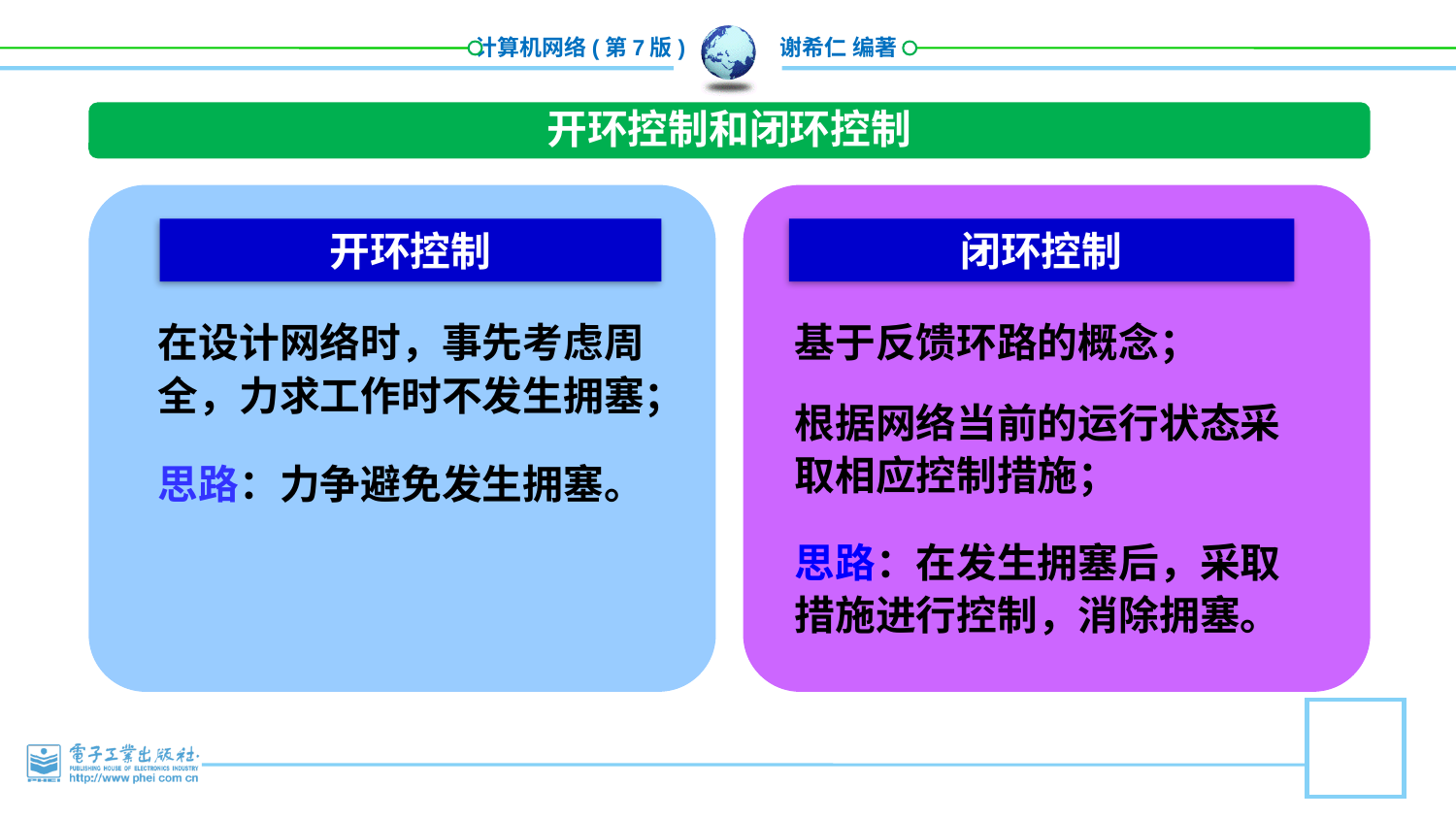

开环控制和闭环控制

开环控制
闭环控制
在设计网络时，事先考虑周全，力求工作时不发生拥塞；
基于反馈环路的概念；
根据网络当前的运行状态采取相应控制措施；
思路：力争避免发生拥塞。
思路：在发生拥塞后，采取措施进行控制，消除拥塞。